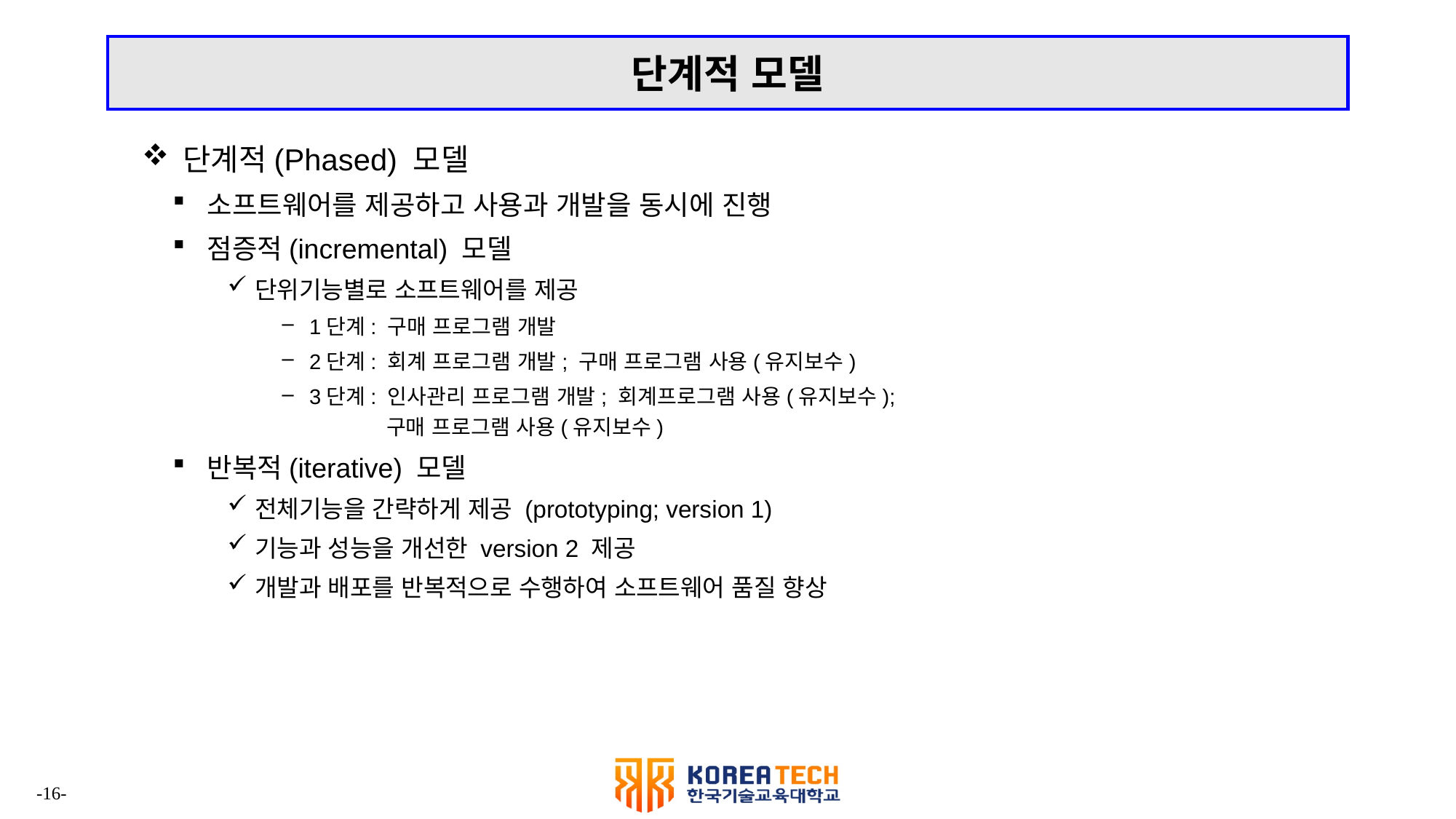

# 단계적 모델
단계적(Phased) 모델
소프트웨어를 제공하고 사용과 개발을 동시에 진행
점증적(incremental) 모델
단위기능별로 소프트웨어를 제공
1단계: 구매 프로그램 개발
2단계: 회계 프로그램 개발; 구매 프로그램 사용(유지보수)
3단계: 인사관리 프로그램 개발; 회계프로그램 사용(유지보수);
            구매 프로그램 사용(유지보수)
반복적(iterative) 모델
전체기능을 간략하게 제공 (prototyping; version 1)
기능과 성능을 개선한 version 2 제공
개발과 배포를 반복적으로 수행하여 소프트웨어 품질 향상
-16-